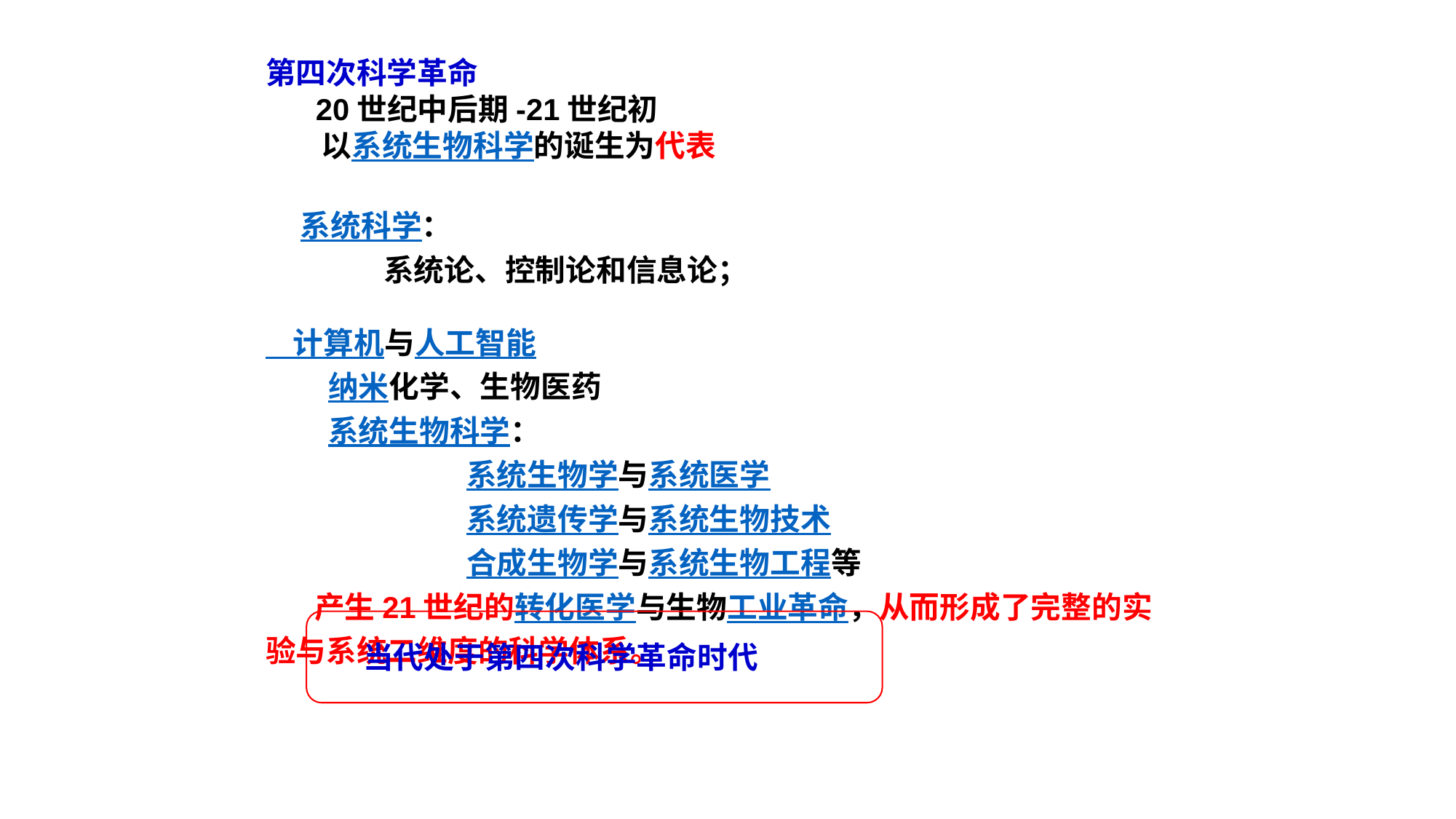

第四次科学革命
      20世纪中后期-21世纪初
       以系统生物科学的诞生为代表

    系统科学：
                系统论、控制论和信息论；

    计算机与人工智能
        纳米化学、生物医药
        系统生物科学：
                            系统生物学与系统医学
                            系统遗传学与系统生物技术
                            合成生物学与系统生物工程等
      产生21世纪的转化医学与生物工业革命，从而形成了完整的实验与系统二维度的科学体系。

当代处于第四次科学革命时代